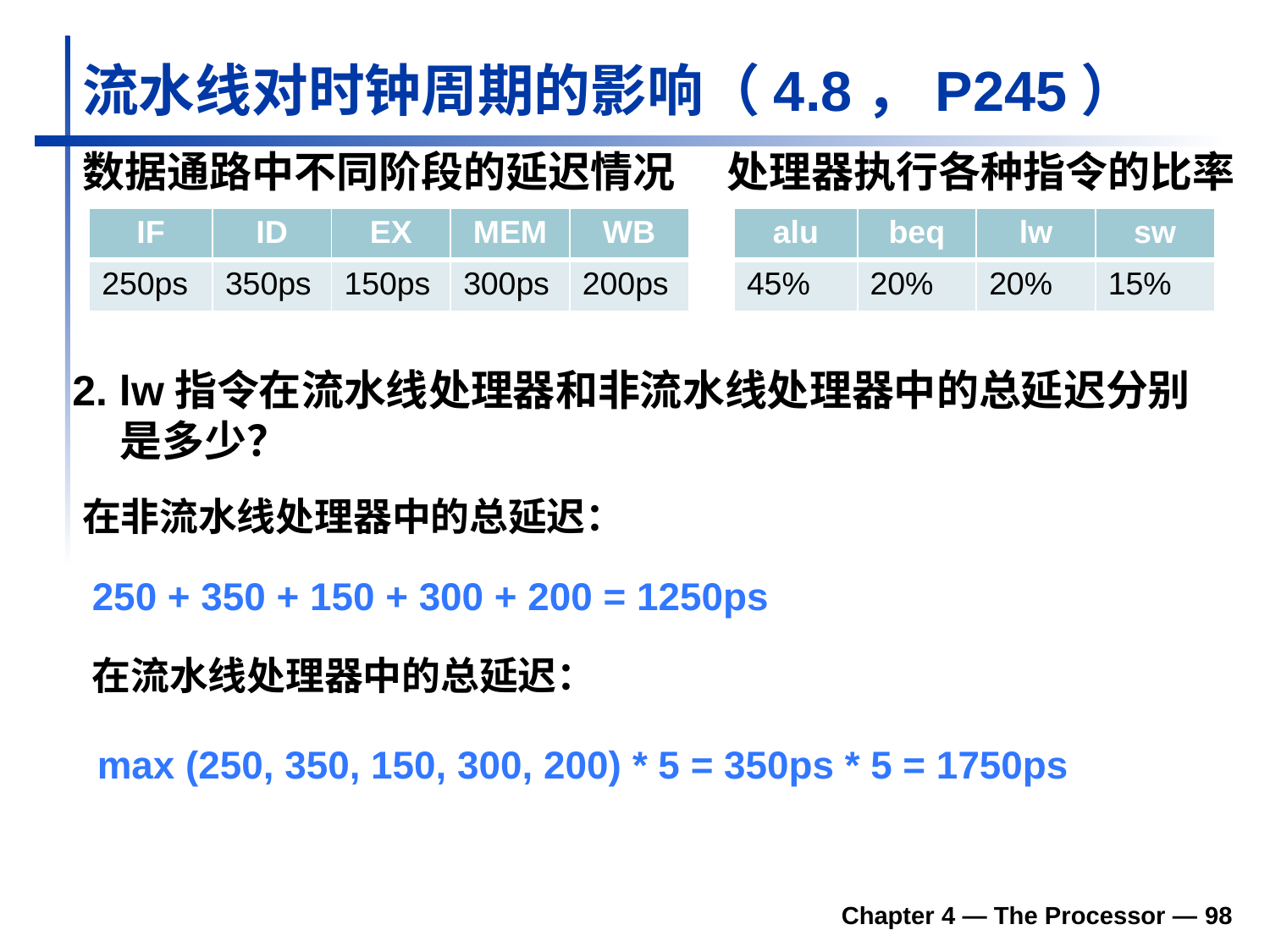

# 流水线对时钟周期的影响（4.8，P245）
数据通路中不同阶段的延迟情况

处理器执行各种指令的比率
| IF | ID | EX | MEM | WB |
| --- | --- | --- | --- | --- |
| 250ps | 350ps | 150ps | 300ps | 200ps |
| alu | beq | lw | sw |
| --- | --- | --- | --- |
| 45% | 20% | 20% | 15% |
2. lw指令在流水线处理器和非流水线处理器中的总延迟分别是多少？
在非流水线处理器中的总延迟：
250 + 350 + 150 + 300 + 200 = 1250ps
在流水线处理器中的总延迟：
max (250, 350, 150, 300, 200) * 5 = 350ps * 5 = 1750ps
Chapter 4 — The Processor — 98